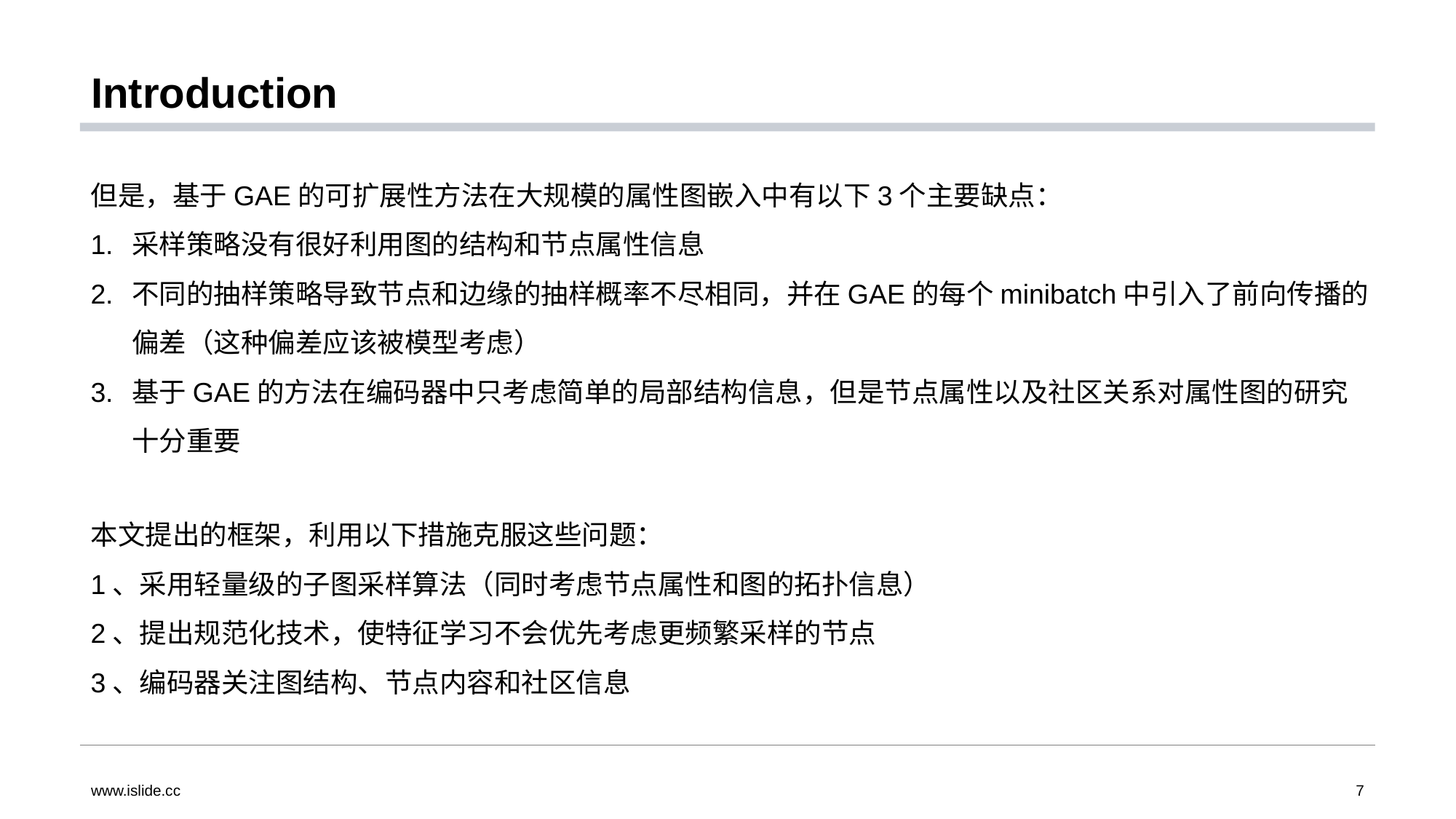

# Introduction
但是，基于GAE的可扩展性方法在大规模的属性图嵌入中有以下3个主要缺点：
采样策略没有很好利用图的结构和节点属性信息
不同的抽样策略导致节点和边缘的抽样概率不尽相同，并在GAE的每个minibatch中引入了前向传播的偏差（这种偏差应该被模型考虑）
基于GAE的方法在编码器中只考虑简单的局部结构信息，但是节点属性以及社区关系对属性图的研究十分重要
本文提出的框架，利用以下措施克服这些问题：
1、采用轻量级的子图采样算法（同时考虑节点属性和图的拓扑信息）
2、提出规范化技术，使特征学习不会优先考虑更频繁采样的节点
3、编码器关注图结构、节点内容和社区信息
www.islide.cc
7